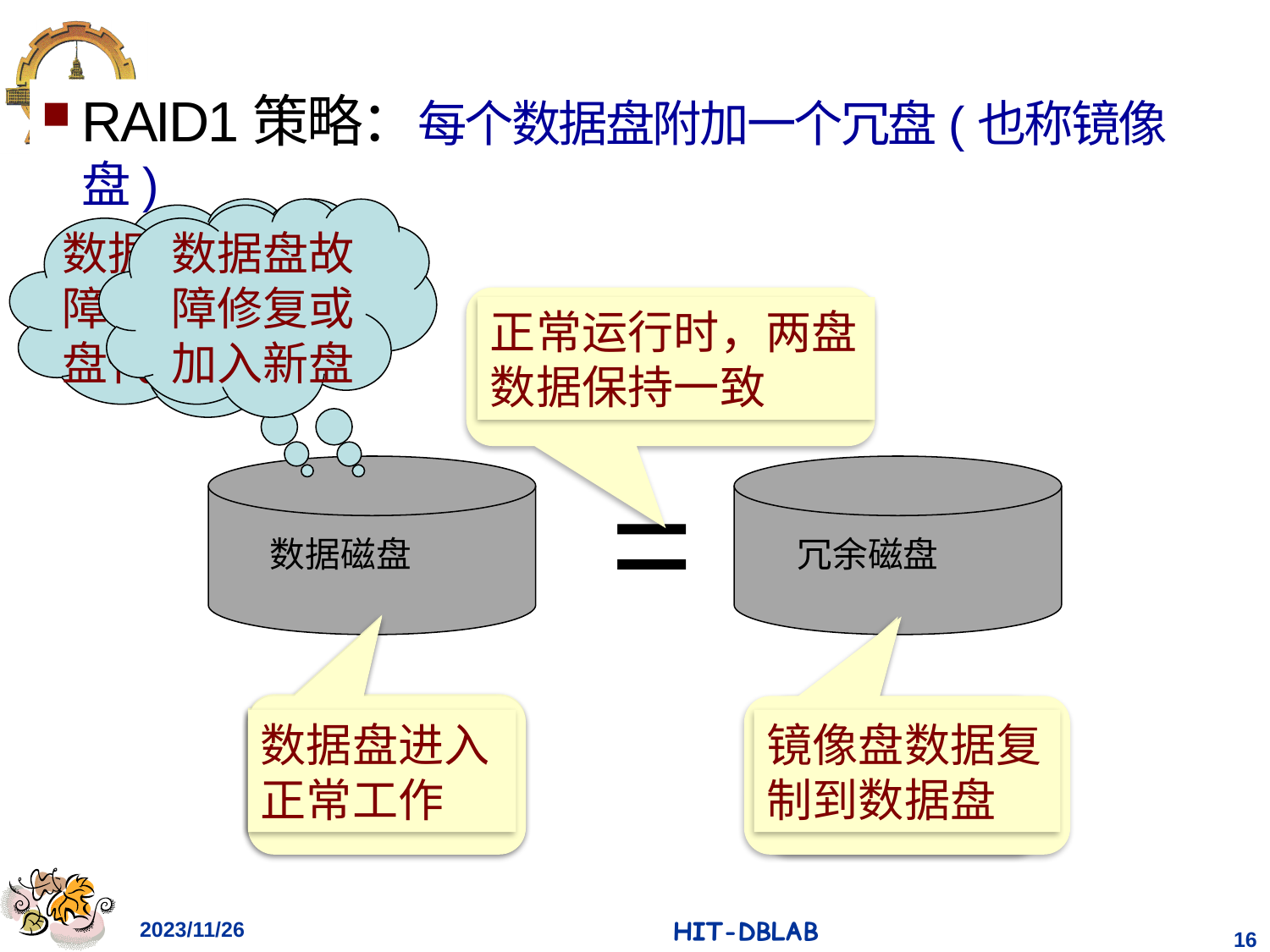

RAID1策略：每个数据盘附加一个冗盘(也称镜像盘)

数据盘发生故障时，镜像磁盘代替其工作

数据盘故障修复或加入新盘

正常运行时，两盘数据保持一致
=

数据磁盘

冗余磁盘

故障数据盘进入修复

数据盘进入正常工作

镜像盘数据复制到数据盘

代替故障数据盘工作
2023/11/26
HIT-DBLAB
16